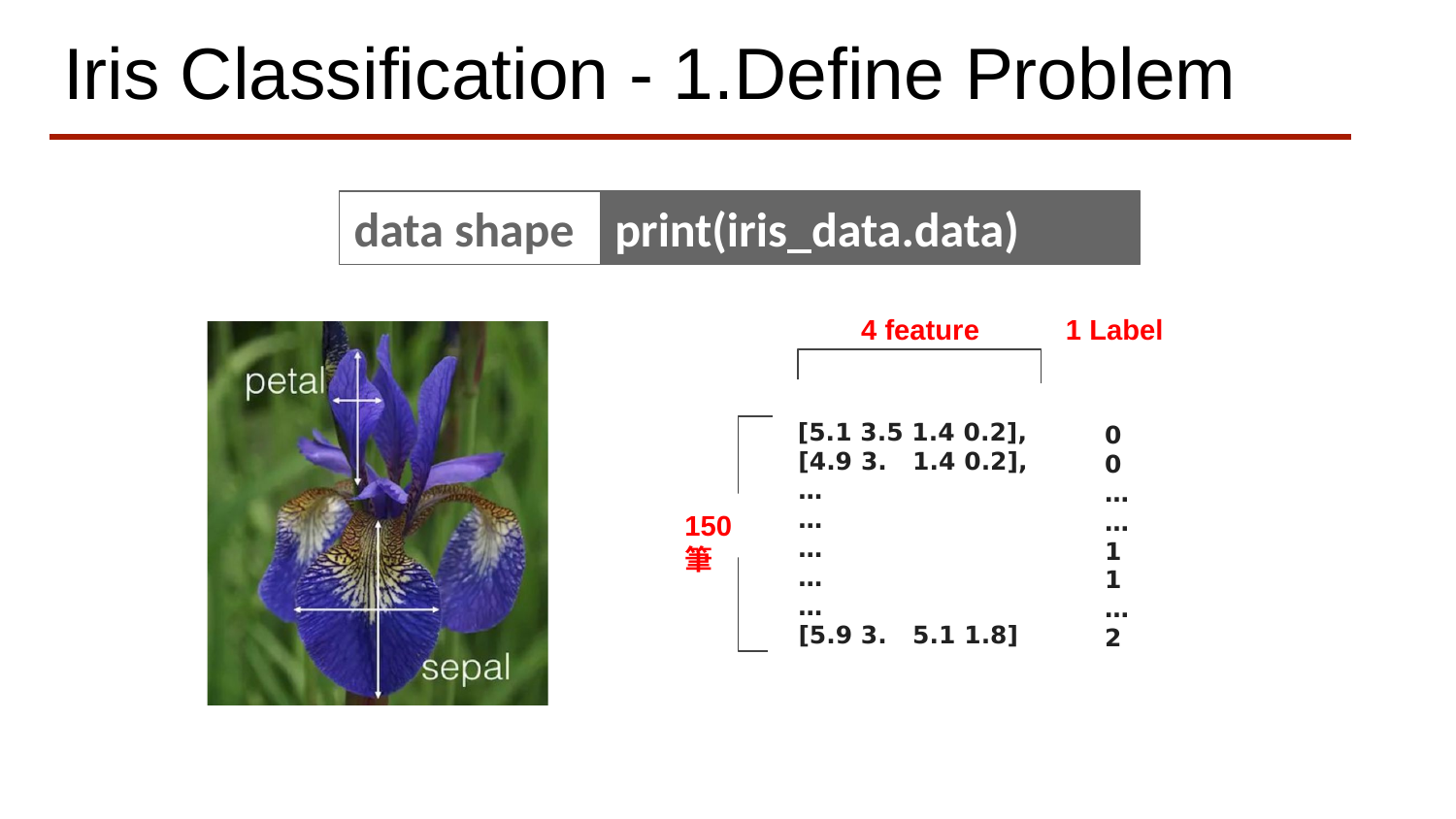

# Iris Classification - 1.Define Problem
data shape
print(iris_data.data)
4 feature
1 Label

 [5.1 3.5 1.4 0.2],
 [4.9 3.   1.4 0.2],
 …
 …
 …
 …
 …
 [5.9 3.   5.1 1.8]

0
0
…
…
1
1
…
2

150筆